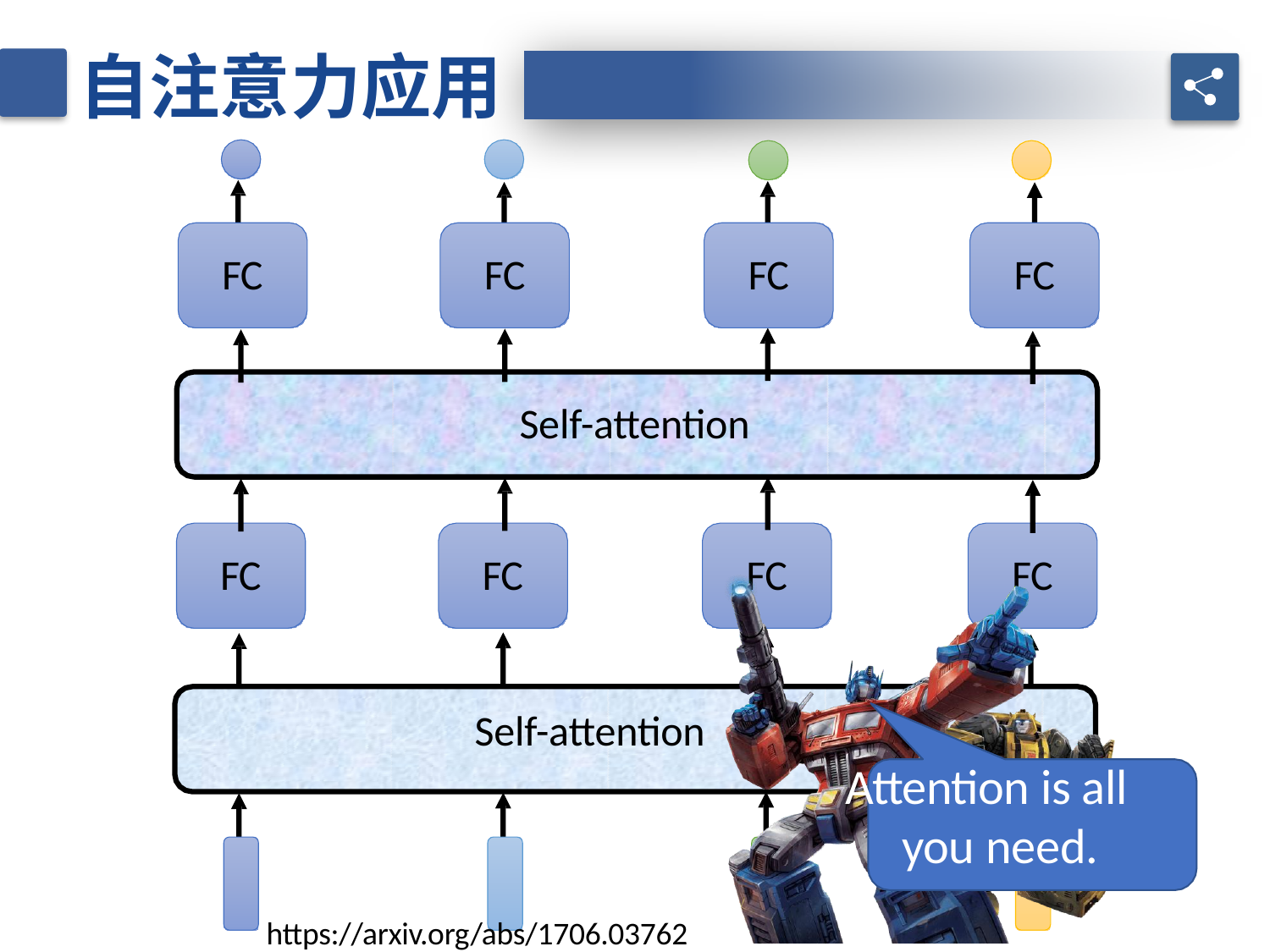

自注意力应用

FC
FC
FC
FC

Self-attention

FC
FC
FC
FC

Self-attention
Attention is all  you need.

https://arxiv.org/abs/1706.03762